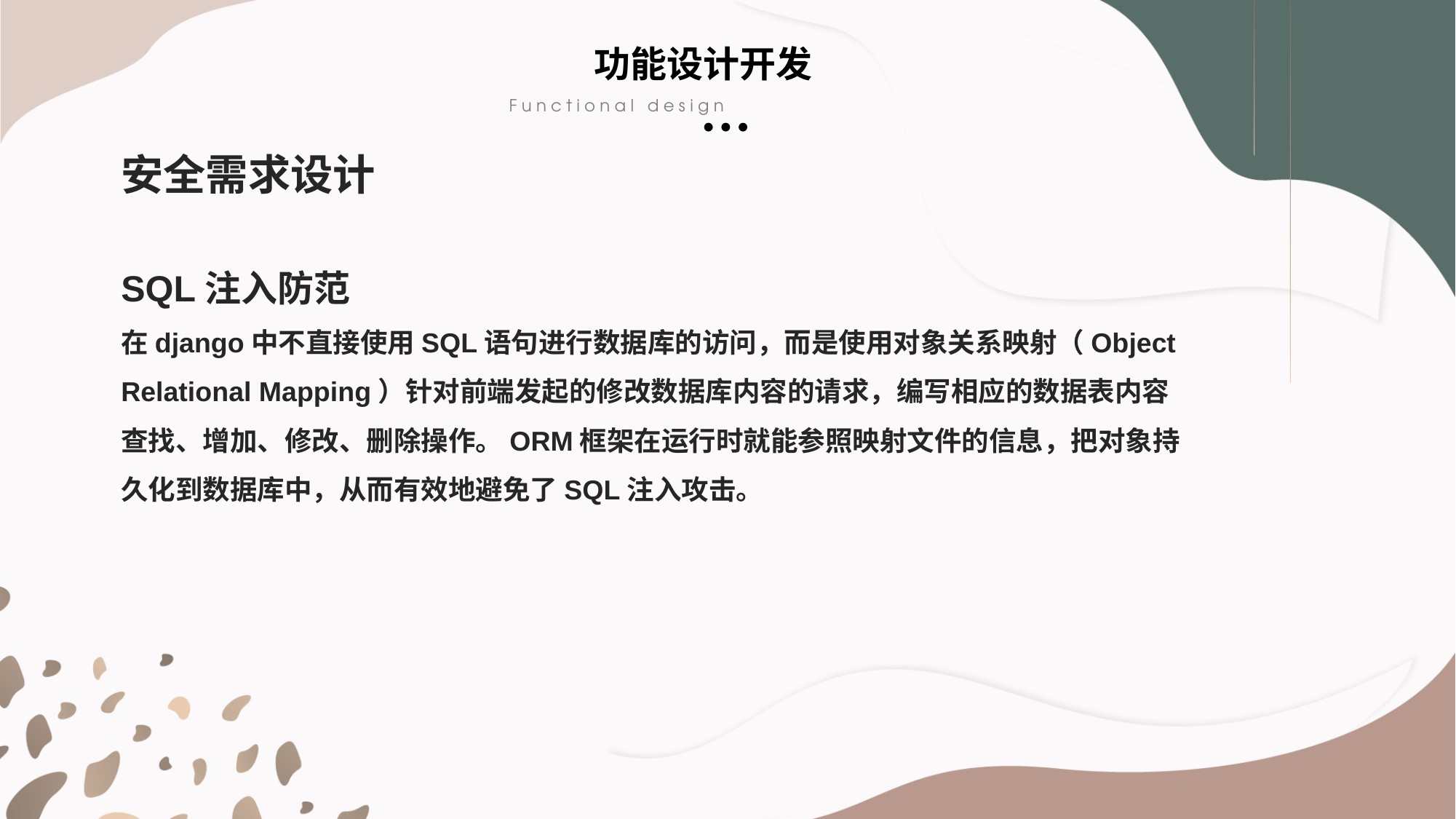

功能设计开发
Functional design

安全需求设计
SQL注入防范
在django中不直接使用SQL语句进行数据库的访问，而是使用对象关系映射（Object Relational Mapping）针对前端发起的修改数据库内容的请求，编写相应的数据表内容查找、增加、修改、删除操作。ORM框架在运行时就能参照映射文件的信息，把对象持久化到数据库中，从而有效地避免了SQL注入攻击。